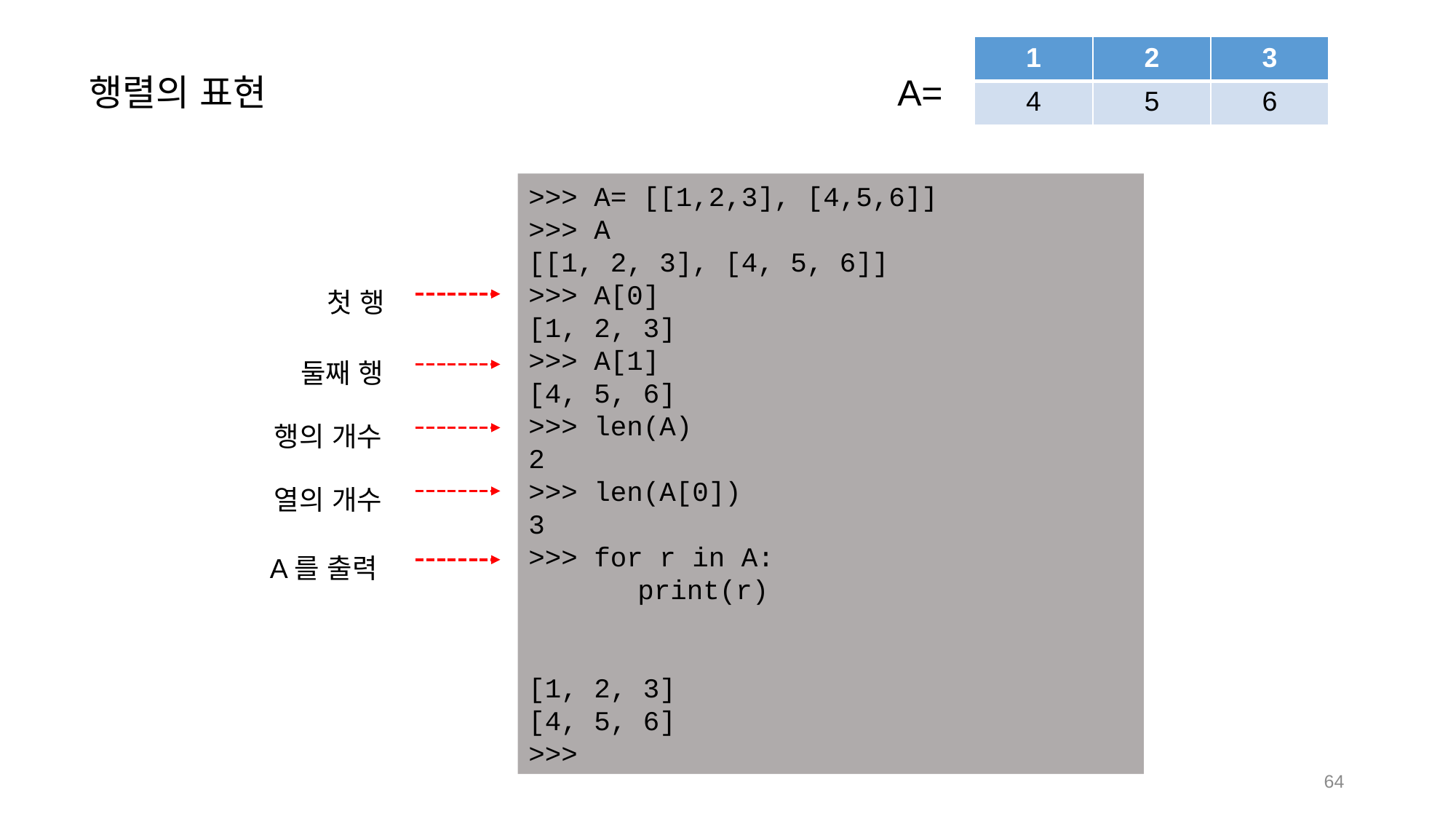

| 1 | 2 | 3 |
| --- | --- | --- |
| 4 | 5 | 6 |
A=
행렬의 표현
>>> A= [[1,2,3], [4,5,6]]
>>> A
[[1, 2, 3], [4, 5, 6]]
>>> A[0]
[1, 2, 3]
>>> A[1]
[4, 5, 6]
>>> len(A)
2
>>> len(A[0])
3
>>> for r in A:
	print(r)

[1, 2, 3]
[4, 5, 6]
>>>
첫 행
둘째 행
행의 개수
열의 개수
A를 출력
64